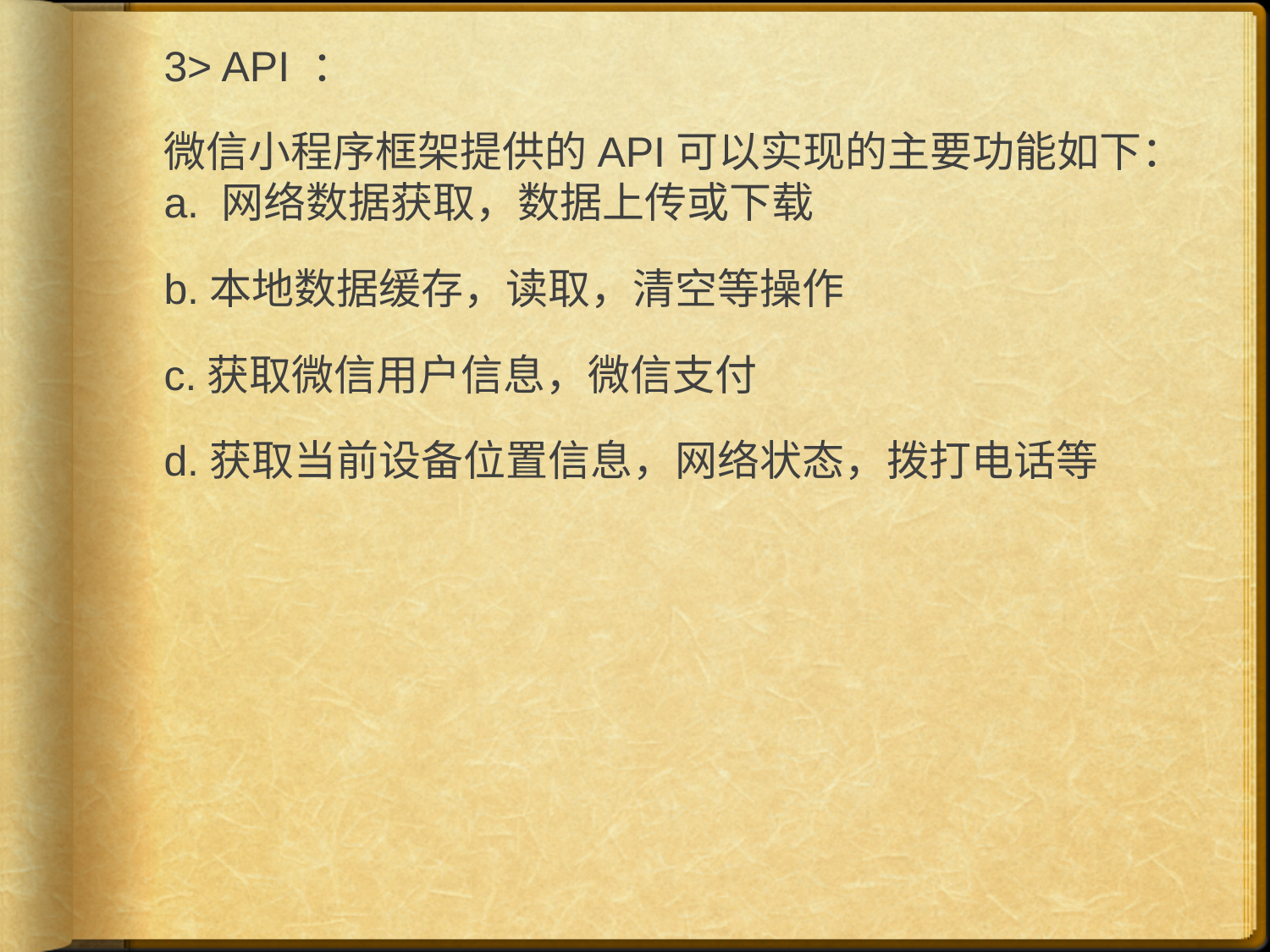

3> API ：
微信小程序框架提供的API可以实现的主要功能如下：
a. 网络数据获取，数据上传或下载
b.本地数据缓存，读取，清空等操作
c.获取微信用户信息，微信支付
d.获取当前设备位置信息，网络状态，拨打电话等